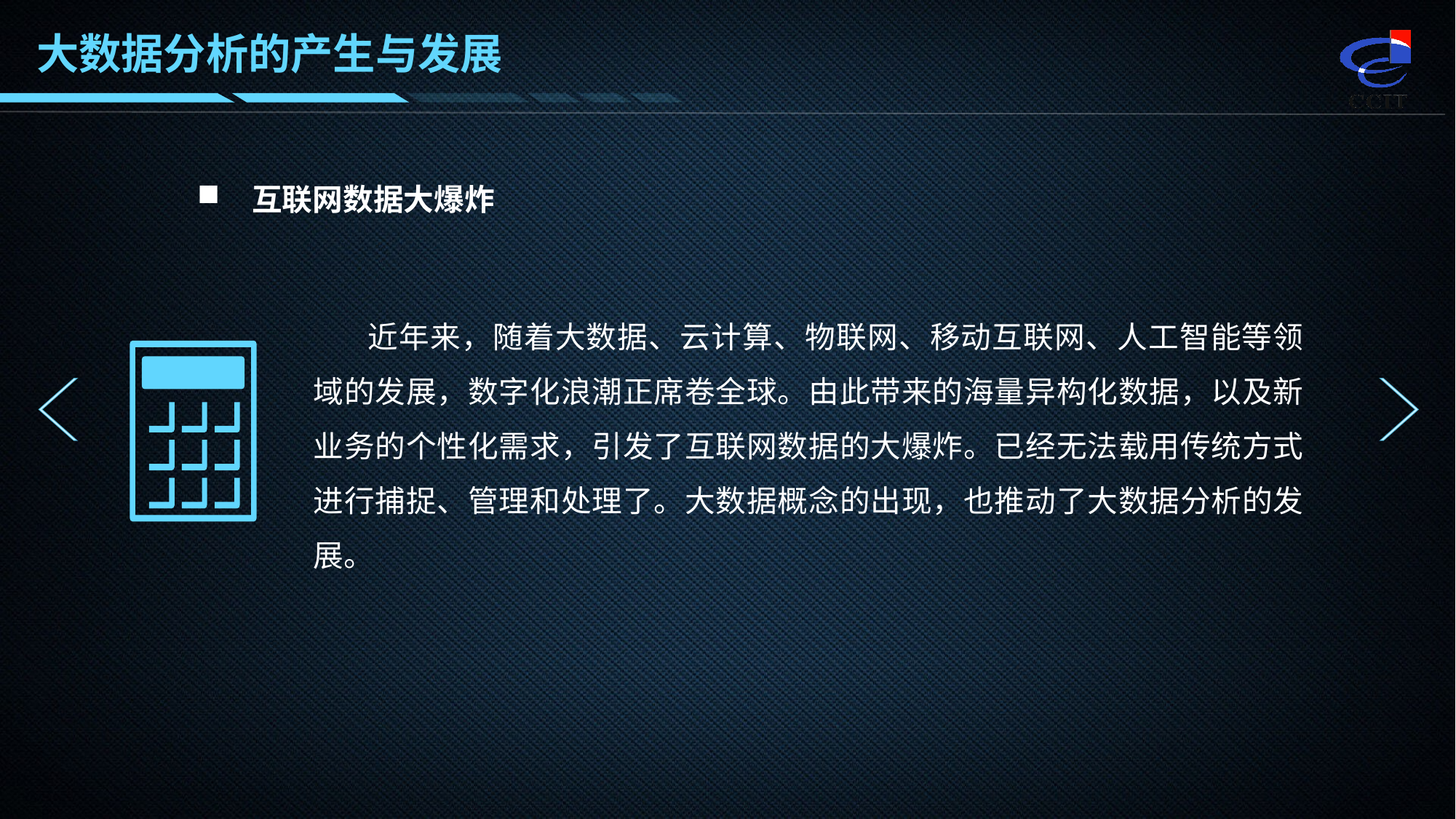

互联网数据大爆炸
近年来，随着大数据、云计算、物联网、移动互联网、人工智能等领域的发展，数字化浪潮正席卷全球。由此带来的海量异构化数据，以及新业务的个性化需求，引发了互联网数据的大爆炸。已经无法载用传统方式进行捕捉、管理和处理了。大数据概念的出现，也推动了大数据分析的发展。